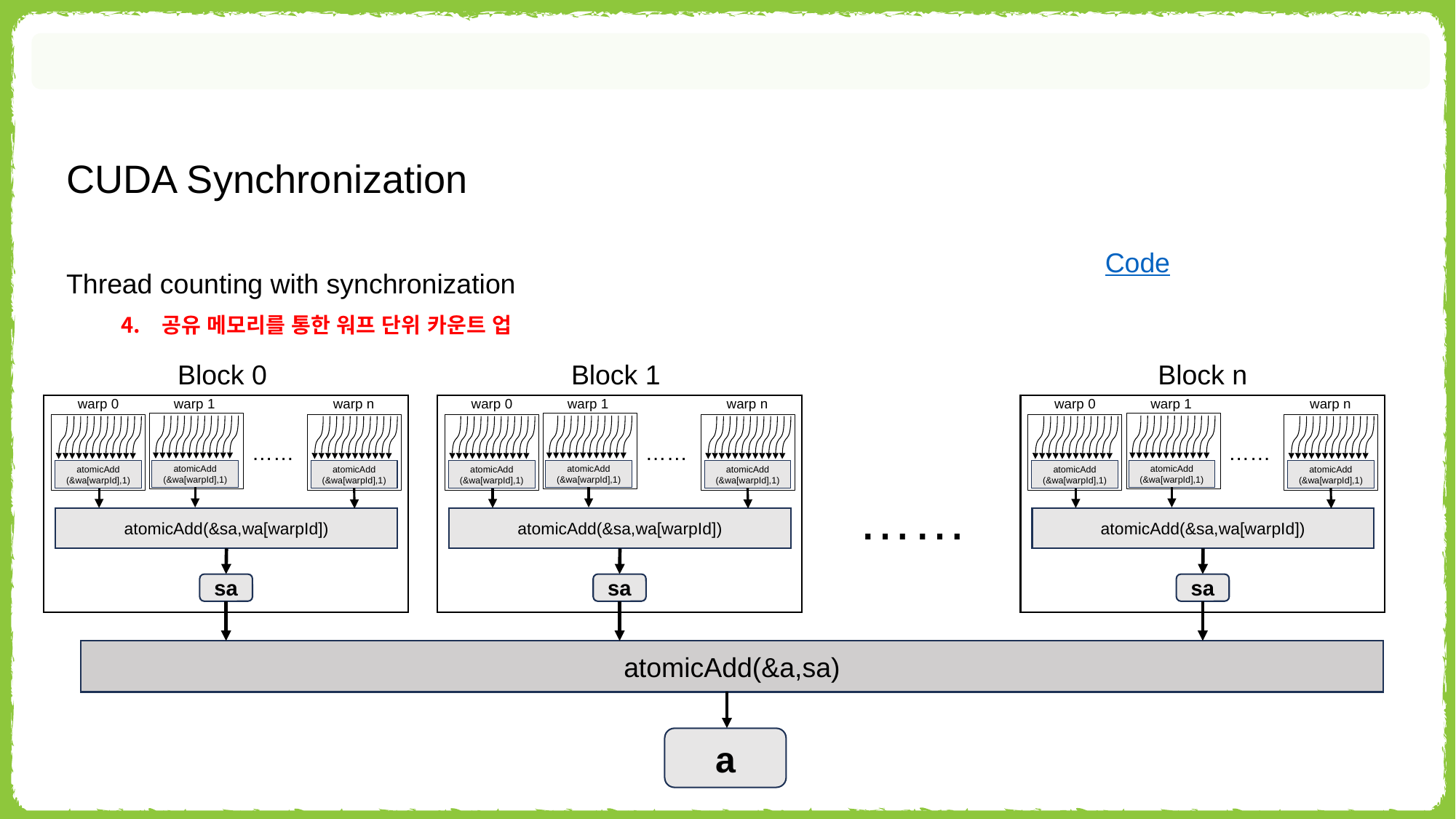

CUDA Synchronization
Code
Thread counting with synchronization
공유 메모리를 통한 워프 단위 카운트 업
Block 0
warp 0
warp 1
warp n

atomicAdd
(&wa[warpId],1)
……
atomicAdd
(&wa[warpId],1)
atomicAdd
(&wa[warpId],1)
atomicAdd(&sa,wa[warpId])
sa
Block 1
warp 0
warp 1
warp n

atomicAdd
(&wa[warpId],1)
……
atomicAdd
(&wa[warpId],1)
atomicAdd
(&wa[warpId],1)
atomicAdd(&sa,wa[warpId])
sa
Block n
warp 0
warp 1
warp n

atomicAdd
(&wa[warpId],1)
……
atomicAdd
(&wa[warpId],1)
atomicAdd
(&wa[warpId],1)
atomicAdd(&sa,wa[warpId])
sa
……
atomicAdd(&a,sa)
a